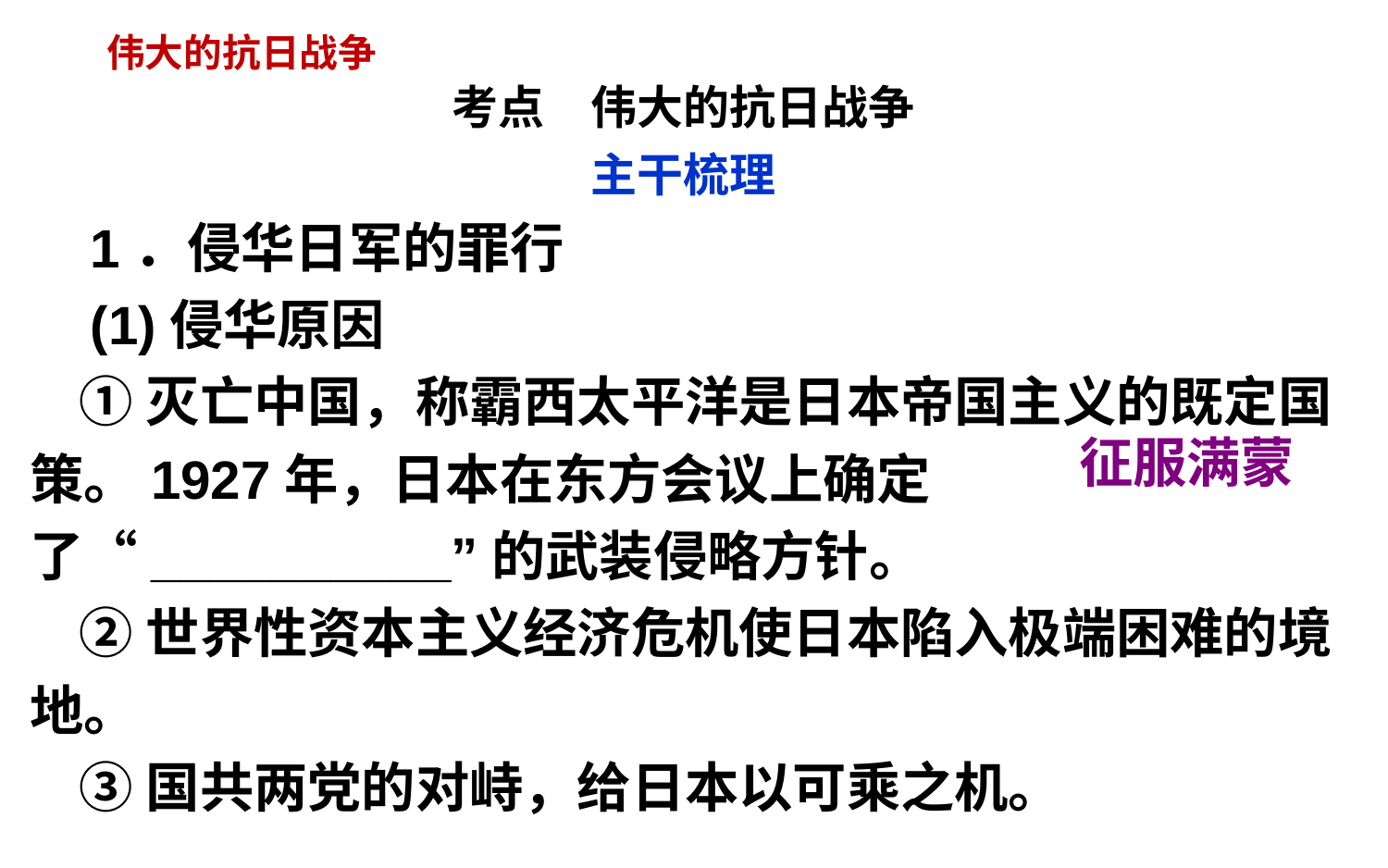

伟大的抗日战争
考点　伟大的抗日战争
主干梳理
    1．侵华日军的罪行
    (1)侵华原因
    ①灭亡中国，称霸西太平洋是日本帝国主义的既定国策。1927年，日本在东方会议上确定了“__________”的武装侵略方针。
    ②世界性资本主义经济危机使日本陷入极端困难的境地。
    ③国共两党的对峙，给日本以可乘之机。
征服满蒙